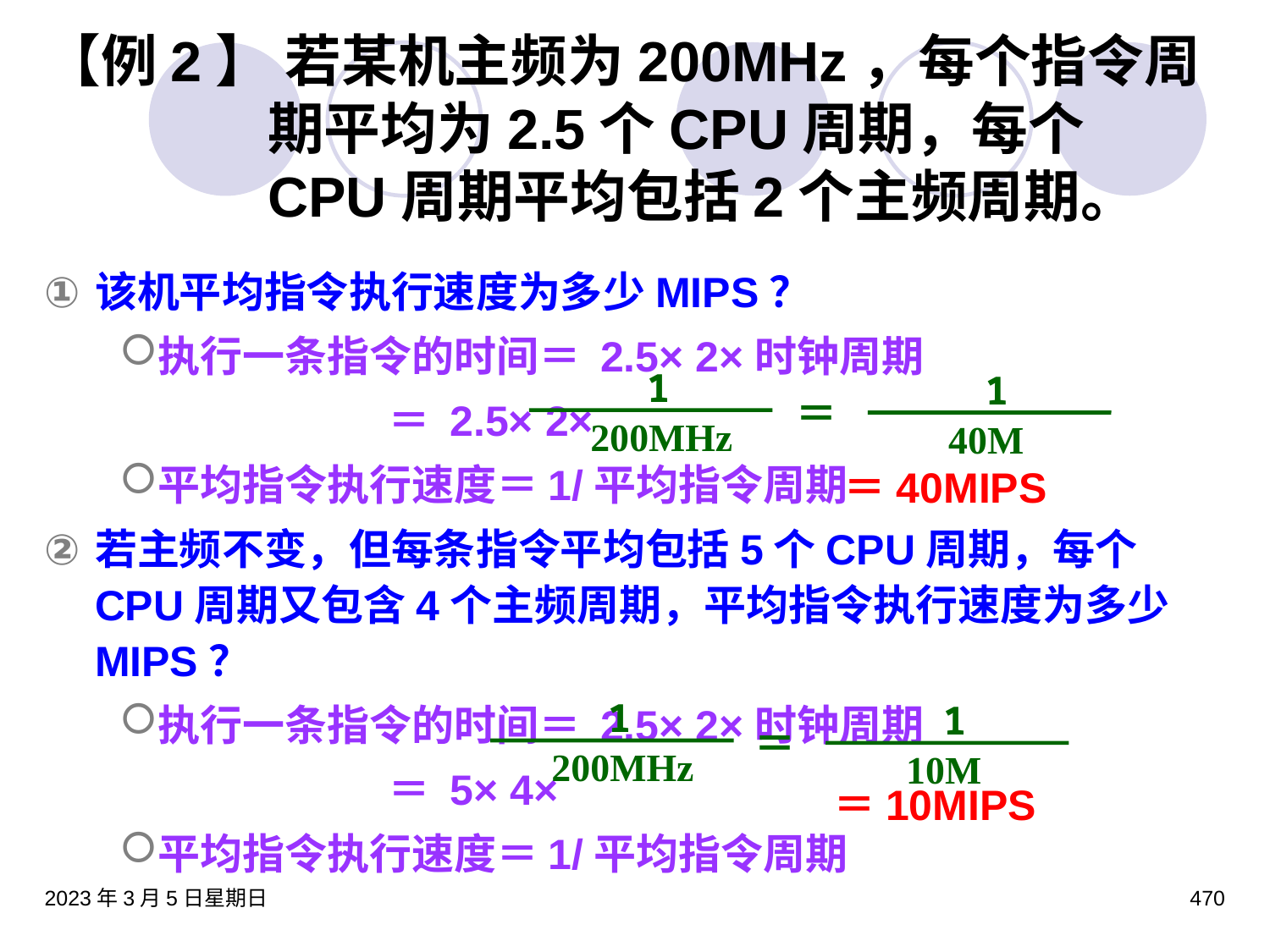

# 【例2】 若某机主频为200MHz，每个指令周期平均为2.5个CPU周期，每个CPU周期平均包括2个主频周期。
该机平均指令执行速度为多少MIPS？
执行一条指令的时间＝ 2.5× 2×时钟周期
		          ＝ 2.5× 2×
平均指令执行速度＝1/平均指令周期
若主频不变，但每条指令平均包括5个CPU周期，每个CPU周期又包含4个主频周期，平均指令执行速度为多少MIPS？
执行一条指令的时间＝ 2.5× 2×时钟周期
		          ＝ 5× 4×
平均指令执行速度＝1/平均指令周期
  1
     200MHz

  1
       40M

＝
＝40MIPS
  1
     200MHz

  1
       10M

＝
＝10MIPS
2023年3月5日星期日
470